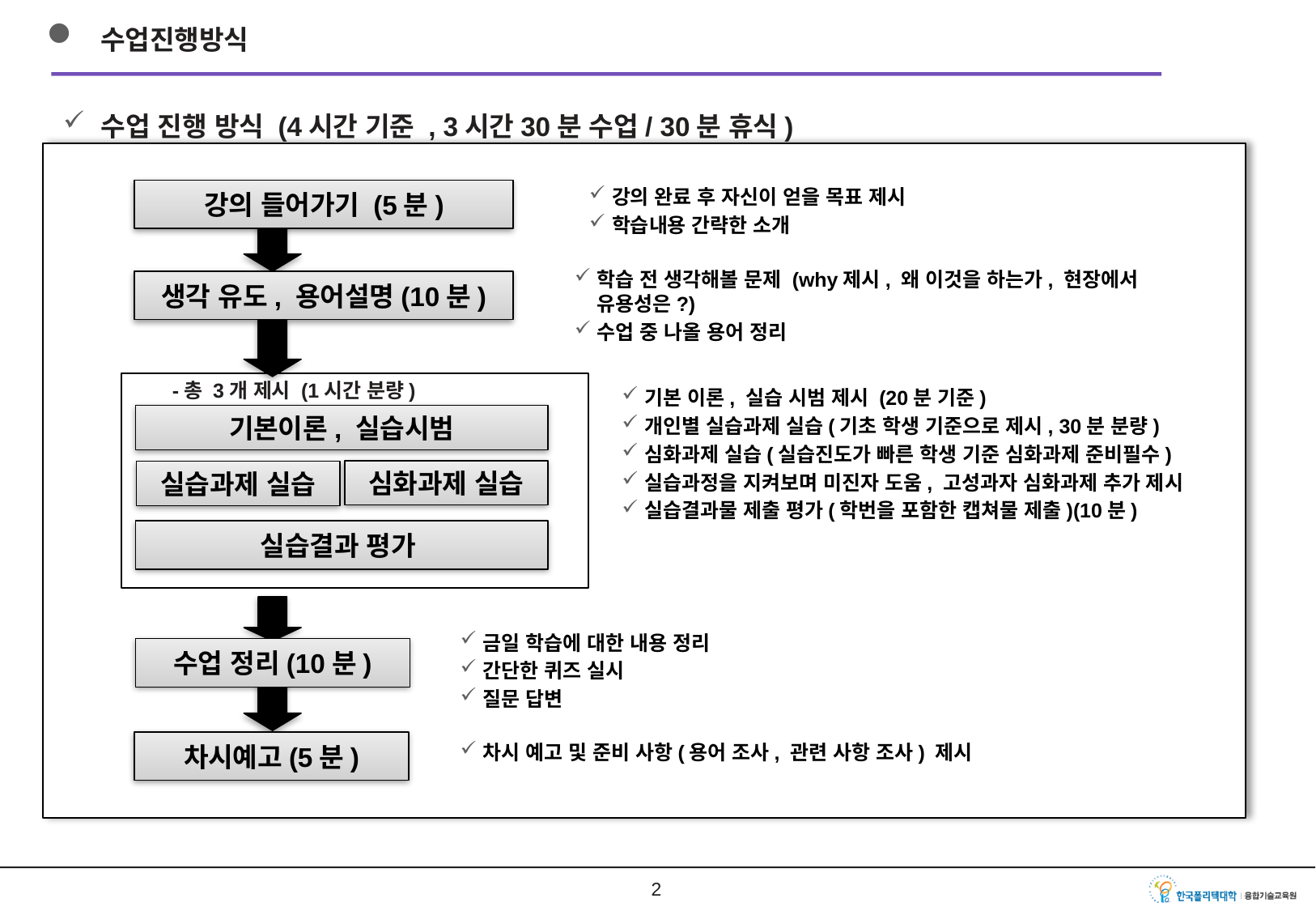

수업진행방식
수업 진행 방식 (4시간 기준 , 3시간30분 수업/ 30분 휴식)

강의 완료 후 자신이 얻을 목표 제시
학습내용 간략한 소개
강의 들어가기 (5분)

학습 전 생각해볼 문제 (why제시, 왜 이것을 하는가, 현장에서 유용성은?)
수업 중 나올 용어 정리
생각 유도, 용어설명(10분)

-총 3개 제시 (1시간 분량)

기본 이론, 실습 시범 제시 (20분 기준)
개인별 실습과제 실습(기초 학생 기준으로 제시, 30분 분량)
심화과제 실습(실습진도가 빠른 학생 기준 심화과제 준비필수)
실습과정을 지켜보며 미진자 도움, 고성과자 심화과제 추가 제시
실습결과물 제출 평가(학번을 포함한 캡쳐물 제출)(10분)
기본이론, 실습시범
심화과제 실습
실습과제 실습
실습결과 평가

금일 학습에 대한 내용 정리
간단한 퀴즈 실시
질문 답변
수업 정리(10분)

차시예고(5분)
차시 예고 및 준비 사항(용어 조사, 관련 사항 조사) 제시
2